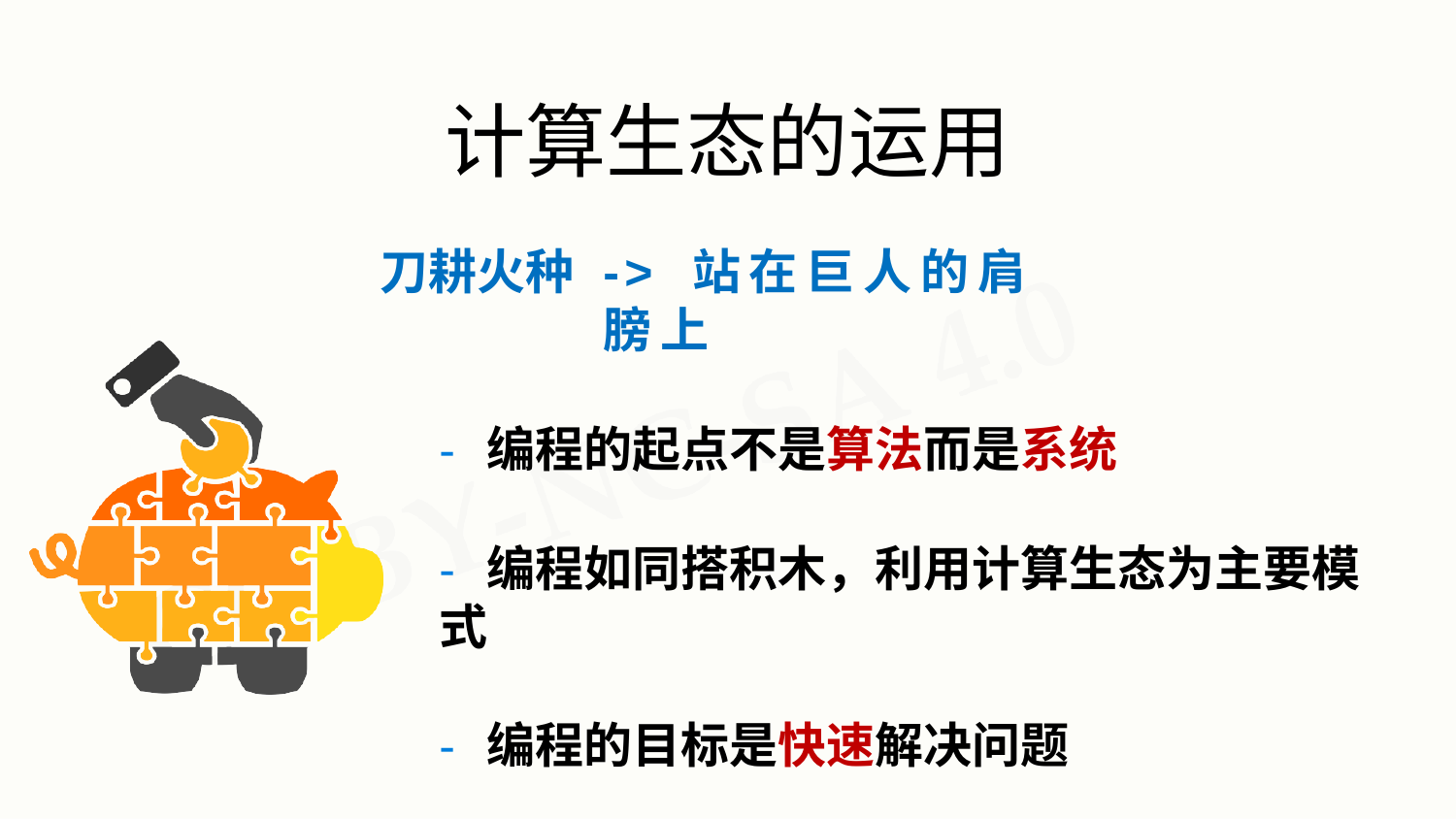

# 计算生态的运用
刀耕火种
->	站在巨人的肩膀上

- 编程的起点不是算法而是系统

- 编程如同搭积木，利用计算生态为主要模式

- 编程的目标是快速解决问题